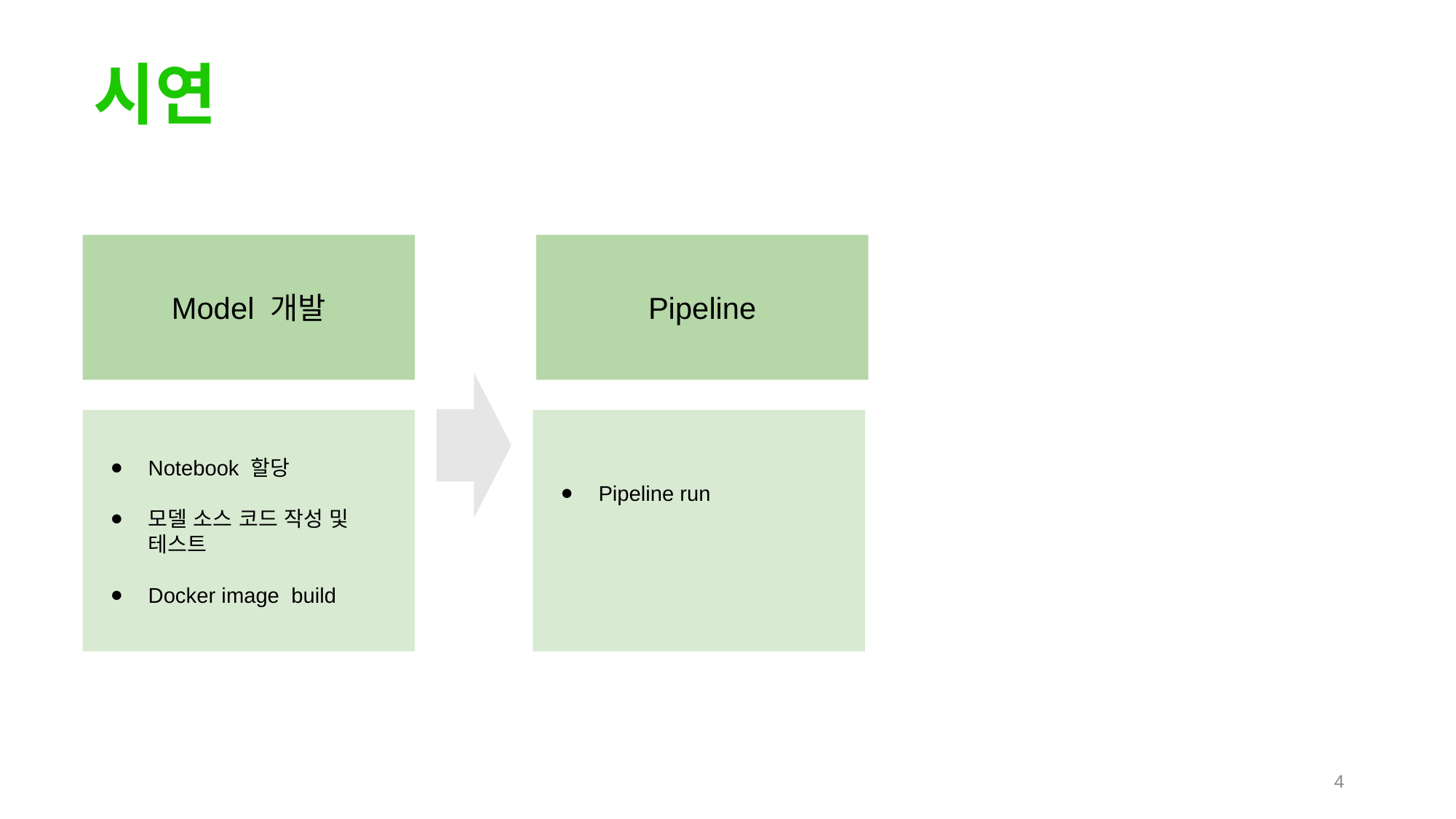

# 시연
Model 개발
Pipeline

Notebook 할당

모델 소스 코드 작성 및 테스트

Docker image  build
Pipeline run

4